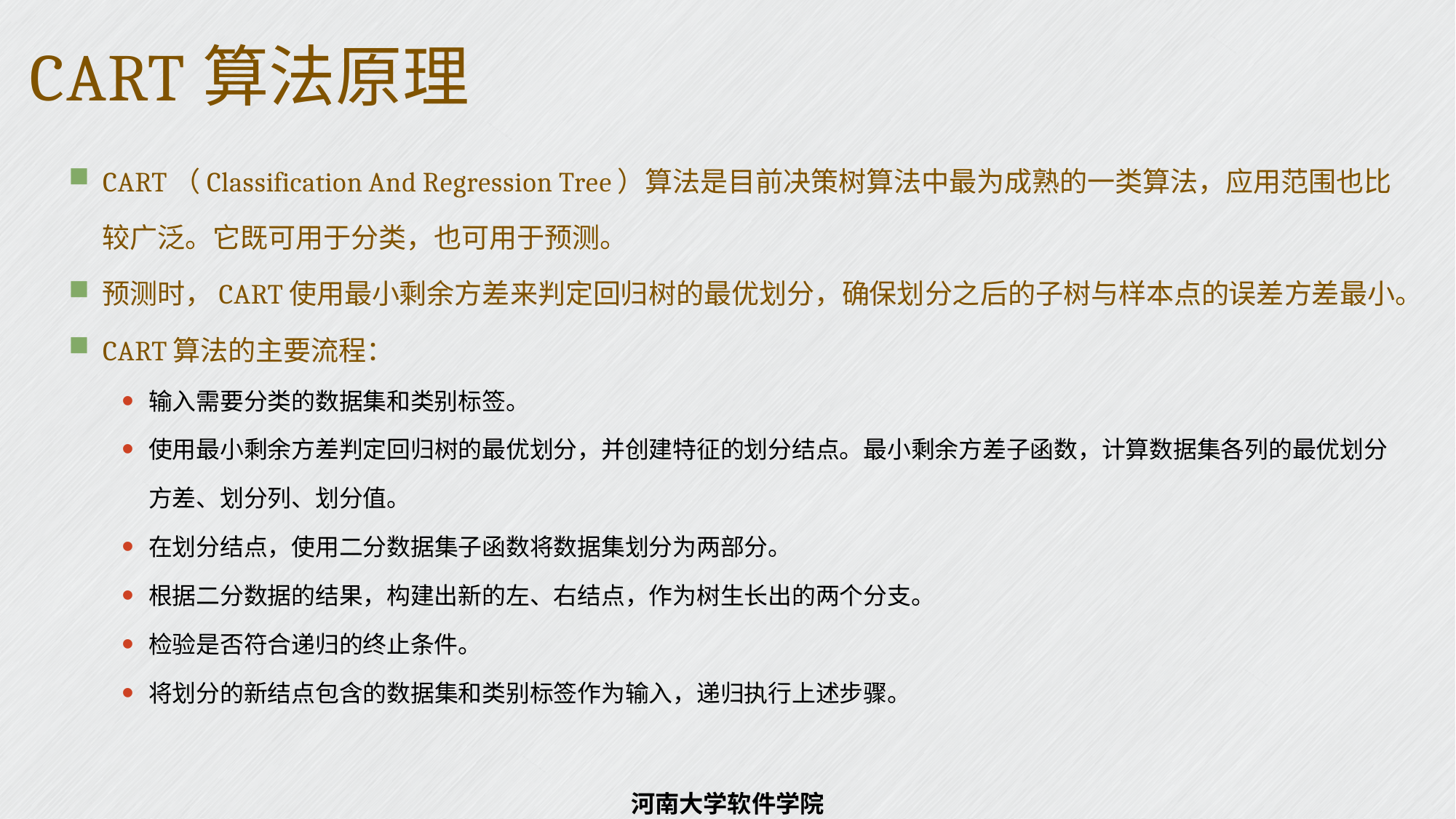

# CART算法原理
CART（Classification And Regression Tree）算法是目前决策树算法中最为成熟的一类算法，应用范围也比较广泛。它既可用于分类，也可用于预测。
预测时，CART使用最小剩余方差来判定回归树的最优划分，确保划分之后的子树与样本点的误差方差最小。
CART算法的主要流程：
输入需要分类的数据集和类别标签。
使用最小剩余方差判定回归树的最优划分，并创建特征的划分结点。最小剩余方差子函数，计算数据集各列的最优划分方差、划分列、划分值。
在划分结点，使用二分数据集子函数将数据集划分为两部分。
根据二分数据的结果，构建出新的左、右结点，作为树生长出的两个分支。
检验是否符合递归的终止条件。
将划分的新结点包含的数据集和类别标签作为输入，递归执行上述步骤。